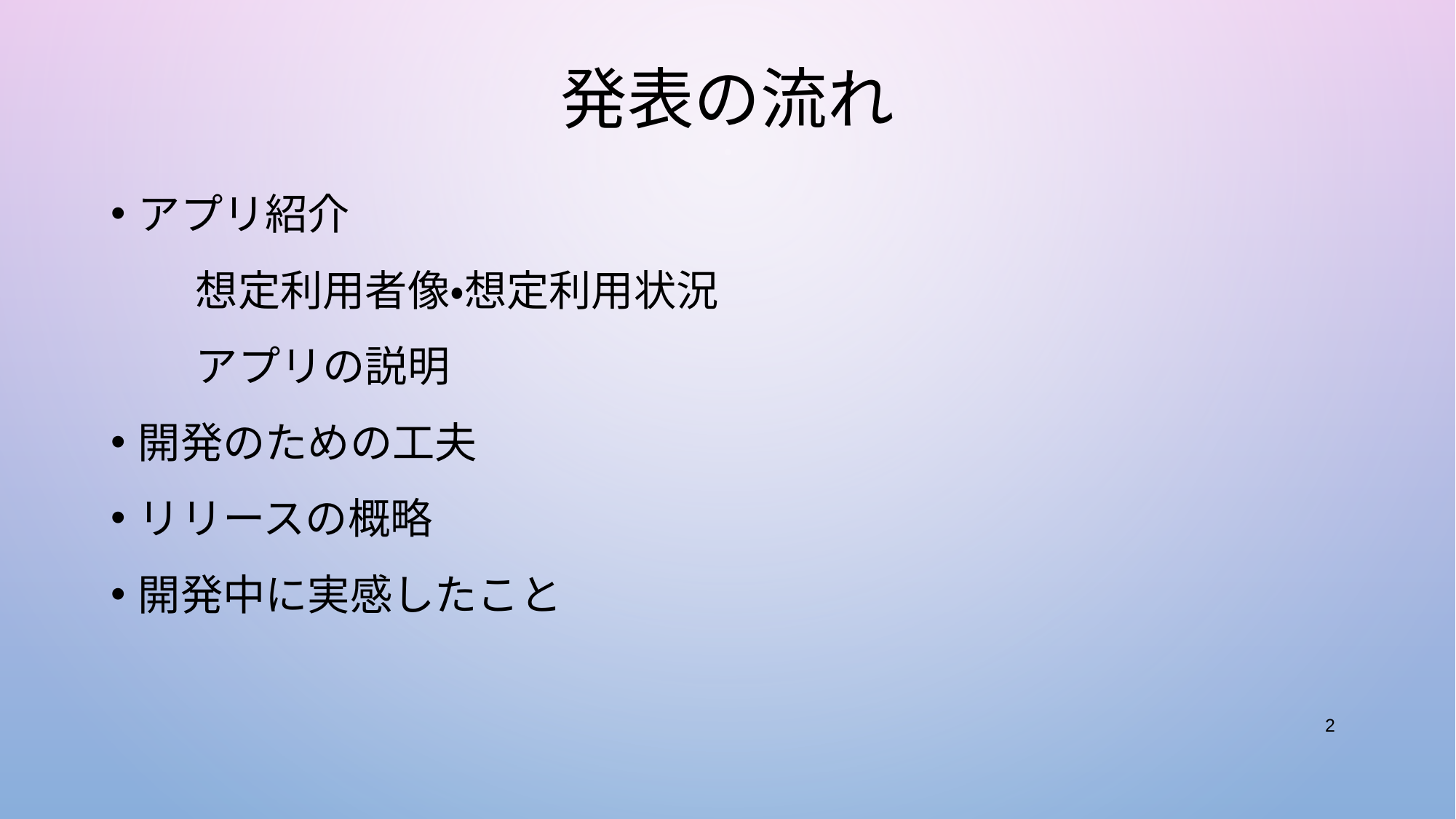

# 発表の流れ
アプリ紹介
　　想定利用者像・想定利用状況
　　アプリの説明
開発のための工夫
リリースの概略
開発中に実感したこと
2